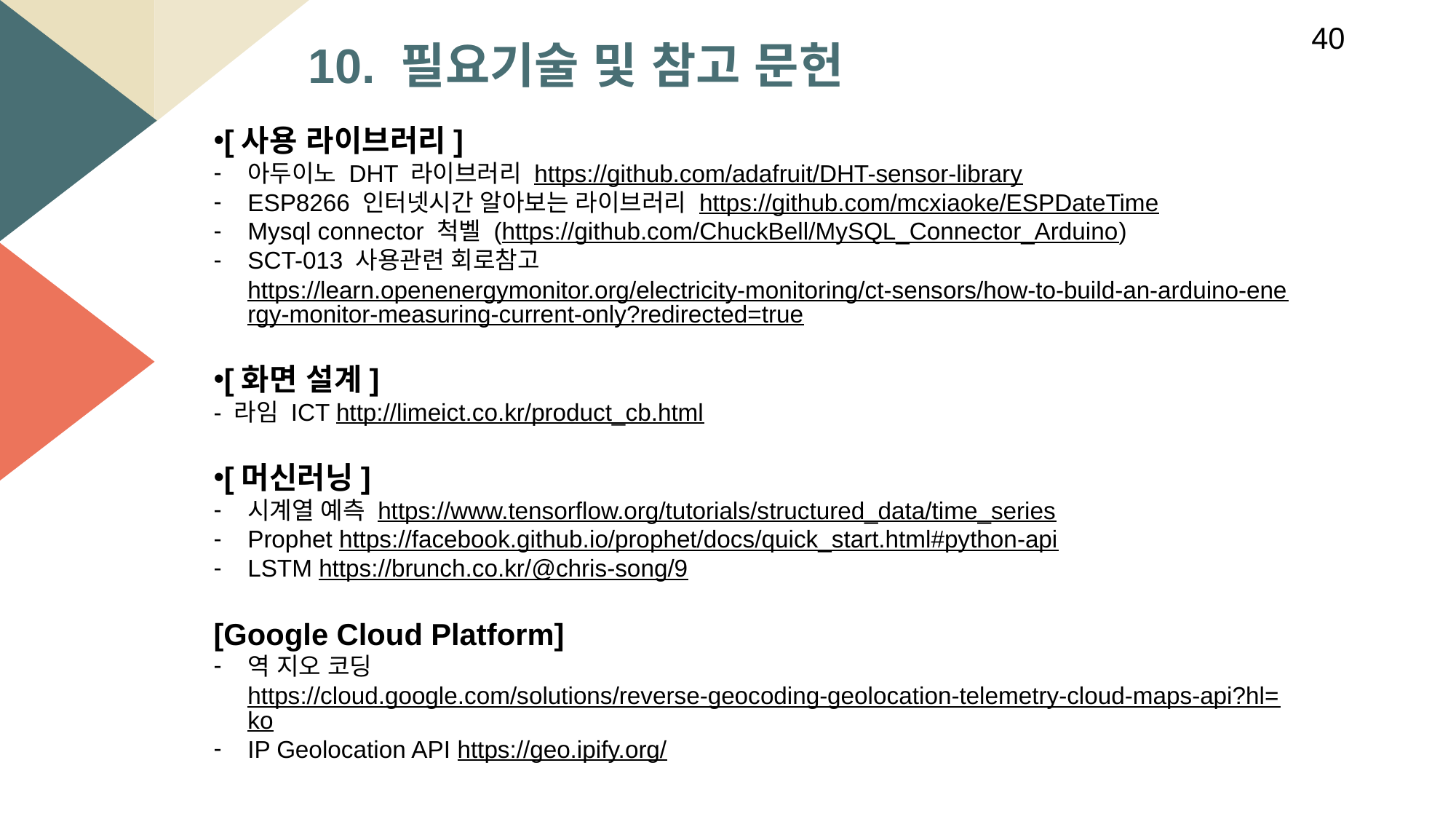

40
10. 필요기술 및 참고 문헌
[사용 라이브러리]
아두이노 DHT 라이브러리 https://github.com/adafruit/DHT-sensor-library
ESP8266 인터넷시간 알아보는 라이브러리 https://github.com/mcxiaoke/ESPDateTime
Mysql connector 척벨 (https://github.com/ChuckBell/MySQL_Connector_Arduino)
SCT-013 사용관련 회로참고 https://learn.openenergymonitor.org/electricity-monitoring/ct-sensors/how-to-build-an-arduino-energy-monitor-measuring-current-only?redirected=true

[화면 설계]
- 라임 ICT http://limeict.co.kr/product_cb.html

[머신러닝]
시계열 예측 https://www.tensorflow.org/tutorials/structured_data/time_series
Prophet https://facebook.github.io/prophet/docs/quick_start.html#python-api
LSTM https://brunch.co.kr/@chris-song/9

[Google Cloud Platform]
역 지오 코딩 https://cloud.google.com/solutions/reverse-geocoding-geolocation-telemetry-cloud-maps-api?hl=ko
IP Geolocation API https://geo.ipify.org/